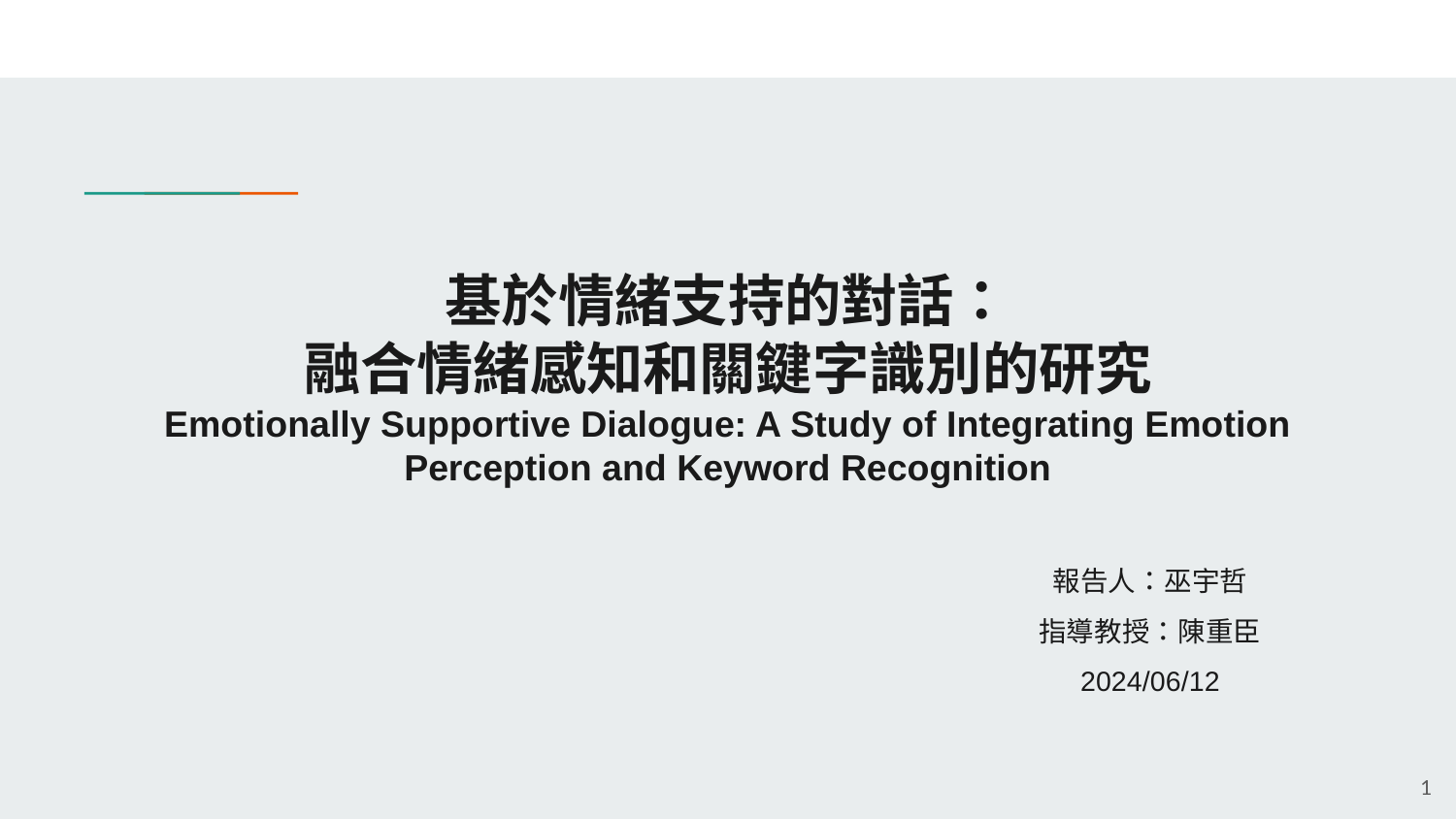

# 基於情緒支持的對話： 融合情緒感知和關鍵字識別的研究 Emotionally Supportive Dialogue: A Study of Integrating Emotion Perception and Keyword Recognition
報告人：巫宇哲
指導教授：陳重臣
2024/06/12
1